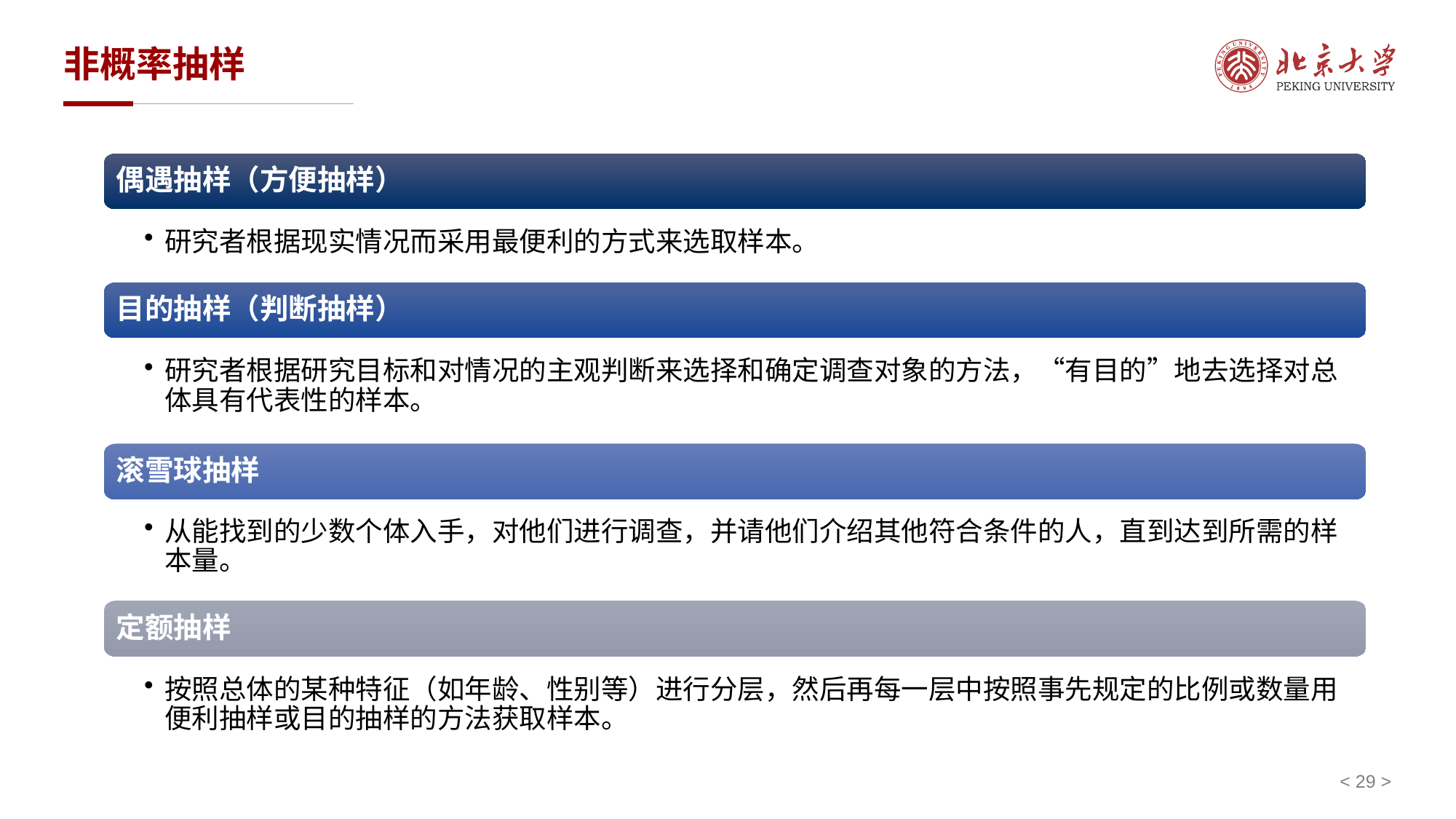

# 非概率抽样
偶遇抽样（方便抽样）
研究者根据现实情况而采用最便利的方式来选取样本。
目的抽样（判断抽样）
研究者根据研究目标和对情况的主观判断来选择和确定调查对象的方法，“有目的”地去选择对总体具有代表性的样本。
滚雪球抽样
从能找到的少数个体入手，对他们进行调查，并请他们介绍其他符合条件的人，直到达到所需的样本量。
定额抽样
按照总体的某种特征（如年龄、性别等）进行分层，然后再每一层中按照事先规定的比例或数量用便利抽样或目的抽样的方法获取样本。
< 29 >